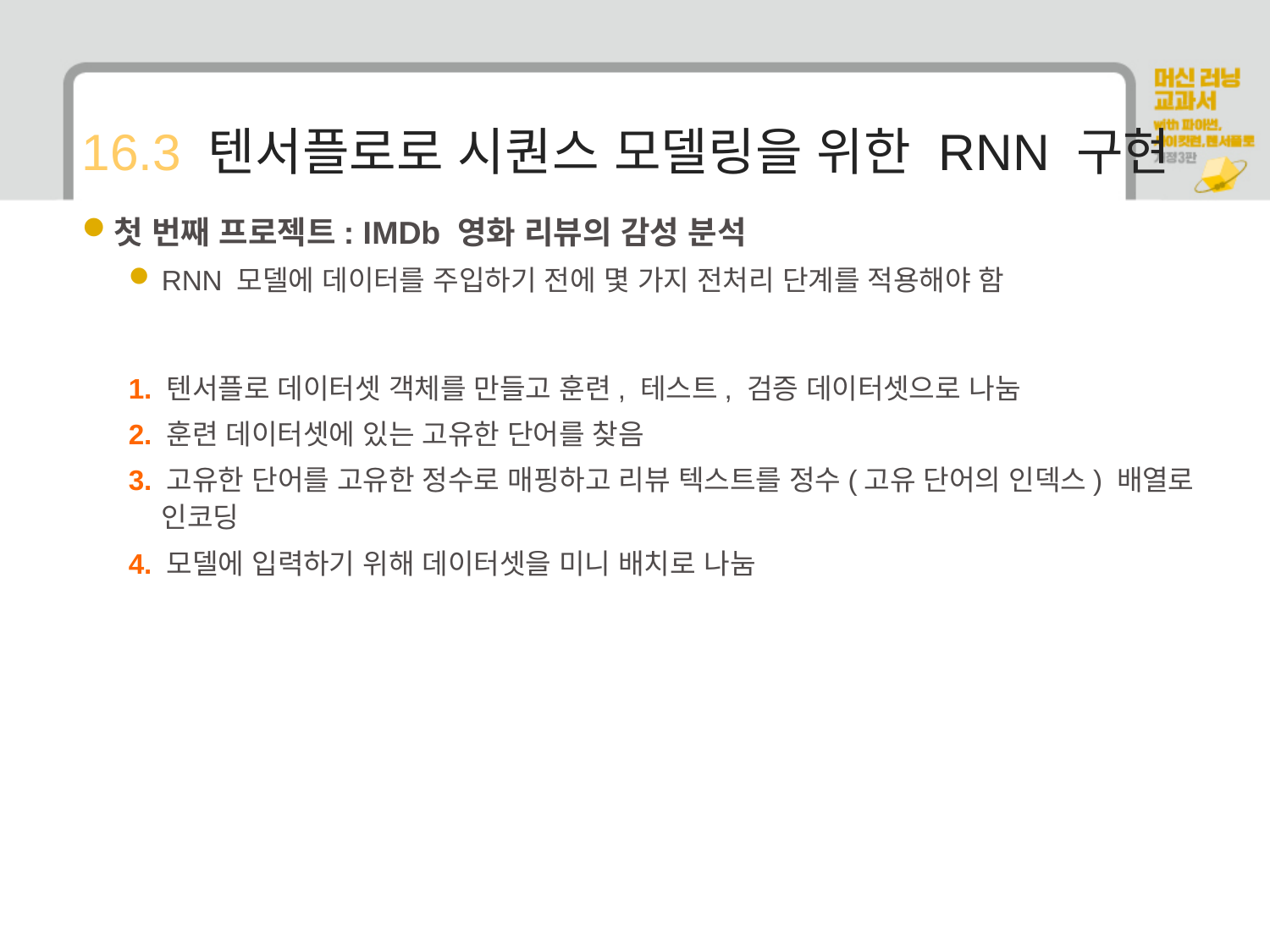

# 16.3 텐서플로로 시퀀스 모델링을 위한 RNN 구현
첫 번째 프로젝트: IMDb 영화 리뷰의 감성 분석
RNN 모델에 데이터를 주입하기 전에 몇 가지 전처리 단계를 적용해야 함

1. 텐서플로 데이터셋 객체를 만들고 훈련, 테스트, 검증 데이터셋으로 나눔
2. 훈련 데이터셋에 있는 고유한 단어를 찾음
3. 고유한 단어를 고유한 정수로 매핑하고 리뷰 텍스트를 정수(고유 단어의 인덱스) 배열로 인코딩
4. 모델에 입력하기 위해 데이터셋을 미니 배치로 나눔